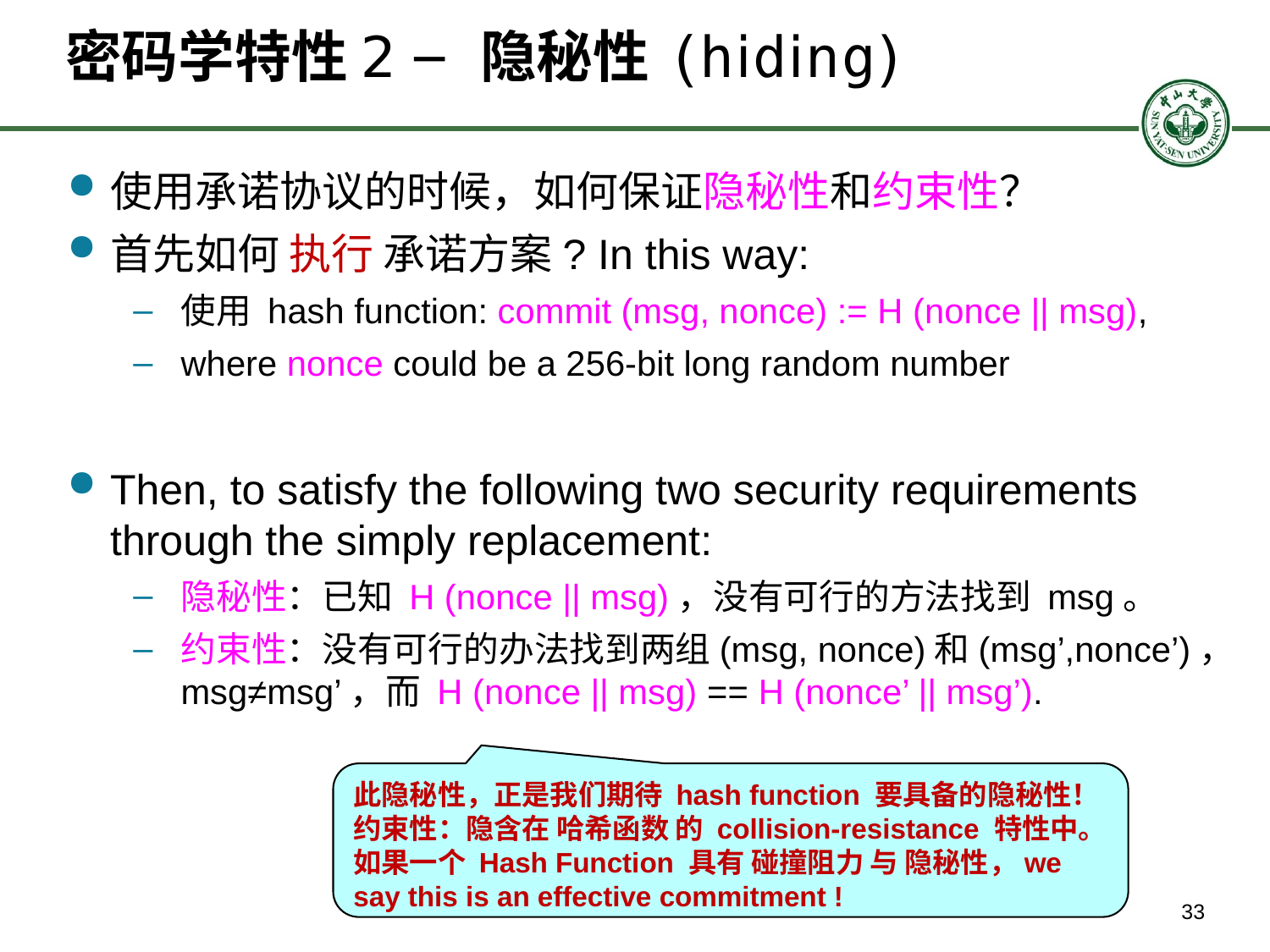

# 密码学特性2 – 隐秘性 (hiding)
使用承诺协议的时候，如何保证隐秘性和约束性？
首先如何 执行 承诺方案? In this way:
使用 hash function: commit (msg, nonce) := H (nonce || msg),
where nonce could be a 256-bit long random number

Then, to satisfy the following two security requirements through the simply replacement:
隐秘性：已知 H (nonce || msg)，没有可行的方法找到 msg。
约束性：没有可行的办法找到两组(msg, nonce)和(msg’,nonce’)，msg≠msg’，而 H (nonce || msg) == H (nonce’ || msg’).
此隐秘性，正是我们期待 hash function 要具备的隐秘性！
约束性：隐含在 哈希函数 的 collision-resistance 特性中。
如果一个 Hash Function 具有 碰撞阻力 与 隐秘性，we say this is an effective commitment !